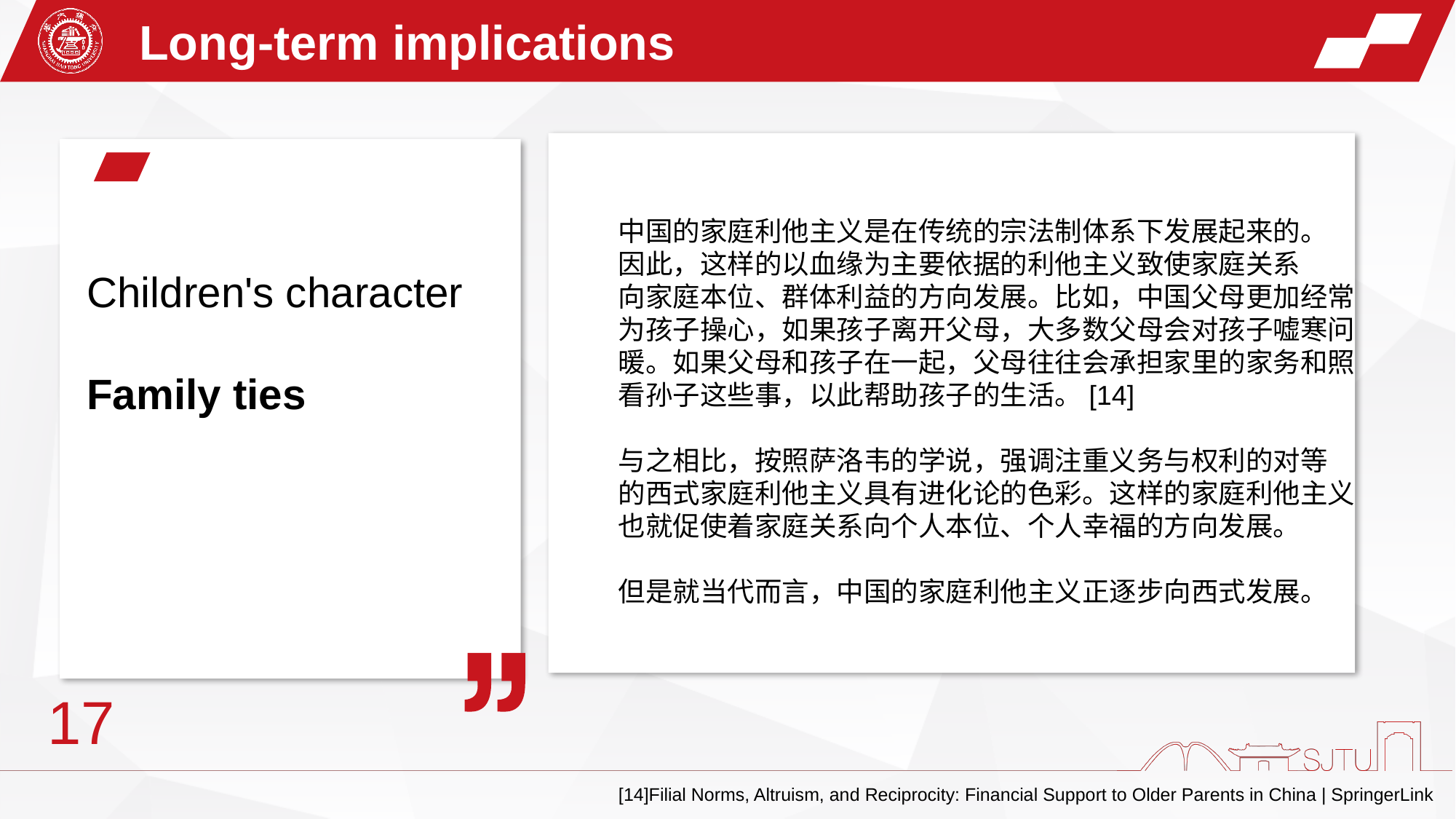

Long-term implications

中国的家庭利他主义是在传统的宗法制体系下发展起来的。
因此，这样的以血缘为主要依据的利他主义致使家庭关系
向家庭本位、群体利益的方向发展。比如，中国父母更加经常
为孩子操心，如果孩子离开父母，大多数父母会对孩子嘘寒问
暖。如果父母和孩子在一起，父母往往会承担家里的家务和照
看孙子这些事，以此帮助孩子的生活。[14]

与之相比，按照萨洛韦的学说，强调注重义务与权利的对等
的西式家庭利他主义具有进化论的色彩。这样的家庭利他主义
也就促使着家庭关系向个人本位、个人幸福的方向发展。

但是就当代而言，中国的家庭利他主义正逐步向西式发展。

Children's character

Family ties

17

[14]Filial Norms, Altruism, and Reciprocity: Financial Support to Older Parents in China | SpringerLink